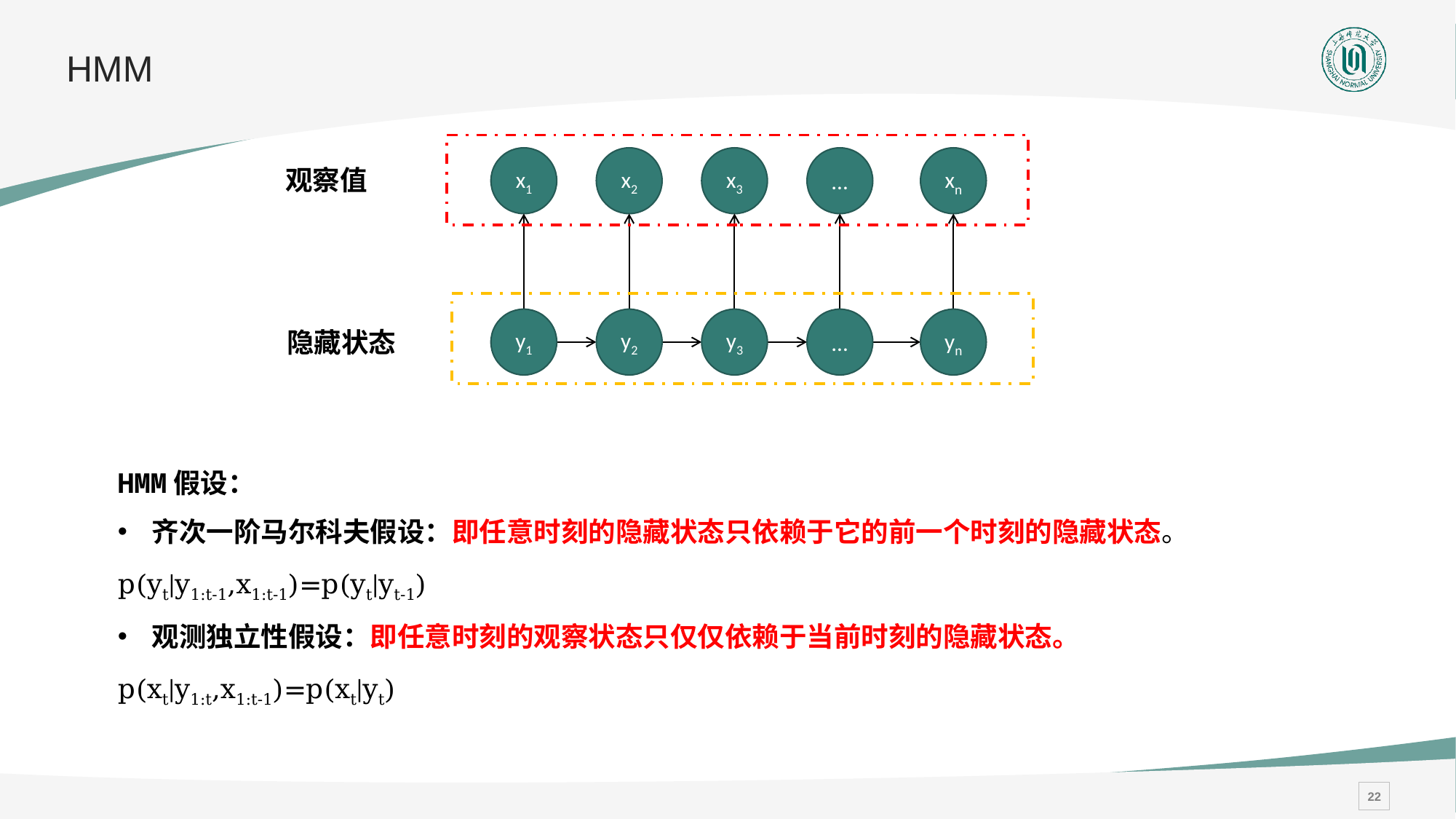

# HMM

x1
x2
x3
...
xn
观察值

y1
y2
y3
...
yn
隐藏状态
HMM假设：
齐次一阶马尔科夫假设：即任意时刻的隐藏状态只依赖于它的前一个时刻的隐藏状态。
p(yt|y1:t-1,x1:t-1)=p(yt|yt-1)
观测独立性假设：即任意时刻的观察状态只仅仅依赖于当前时刻的隐藏状态。
p(xt|y1:t,x1:t-1)=p(xt|yt)